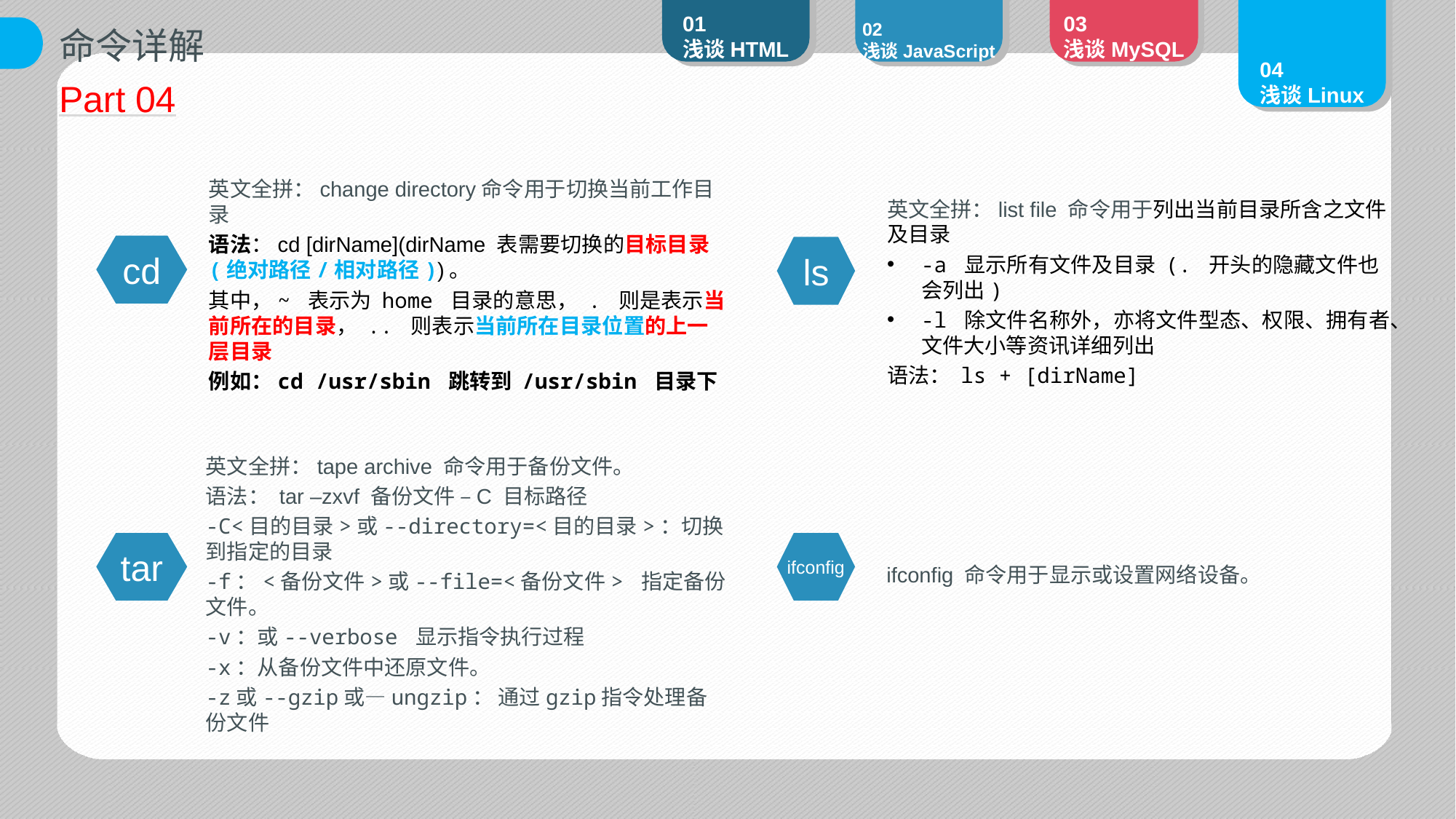

01
浅谈HTML
02
浅谈JavaScript

03
浅谈MySQL
04
浅谈Linux

命令详解
Part 04

英文全拼：change directory命令用于切换当前工作目录
语法：cd [dirName](dirName 表需要切换的目标目录(绝对路径/相对路径))。
其中，~ 表示为 home 目录的意思， . 则是表示当前所在的目录， .. 则表示当前所在目录位置的上一层目录
例如：cd /usr/sbin 跳转到 /usr/sbin 目录下
英文全拼：list file 命令用于列出当前目录所含之文件及目录
-a 显示所有文件及目录 (. 开头的隐藏文件也会列出)
-l 除文件名称外，亦将文件型态、权限、拥有者、文件大小等资讯详细列出
语法： ls + [dirName]
cd
ls
英文全拼：tape archive 命令用于备份文件。
语法： tar –zxvf 备份文件 –C 目标路径
-C<目的目录>或--directory=<目的目录>：切换到指定的目录
-f：<备份文件>或--file=<备份文件> 指定备份文件。
-v：或--verbose 显示指令执行过程
-x：从备份文件中还原文件。
-z或--gzip或—ungzip： 通过gzip指令处理备份文件
tar
ifconfig
ifconfig 命令用于显示或设置网络设备。